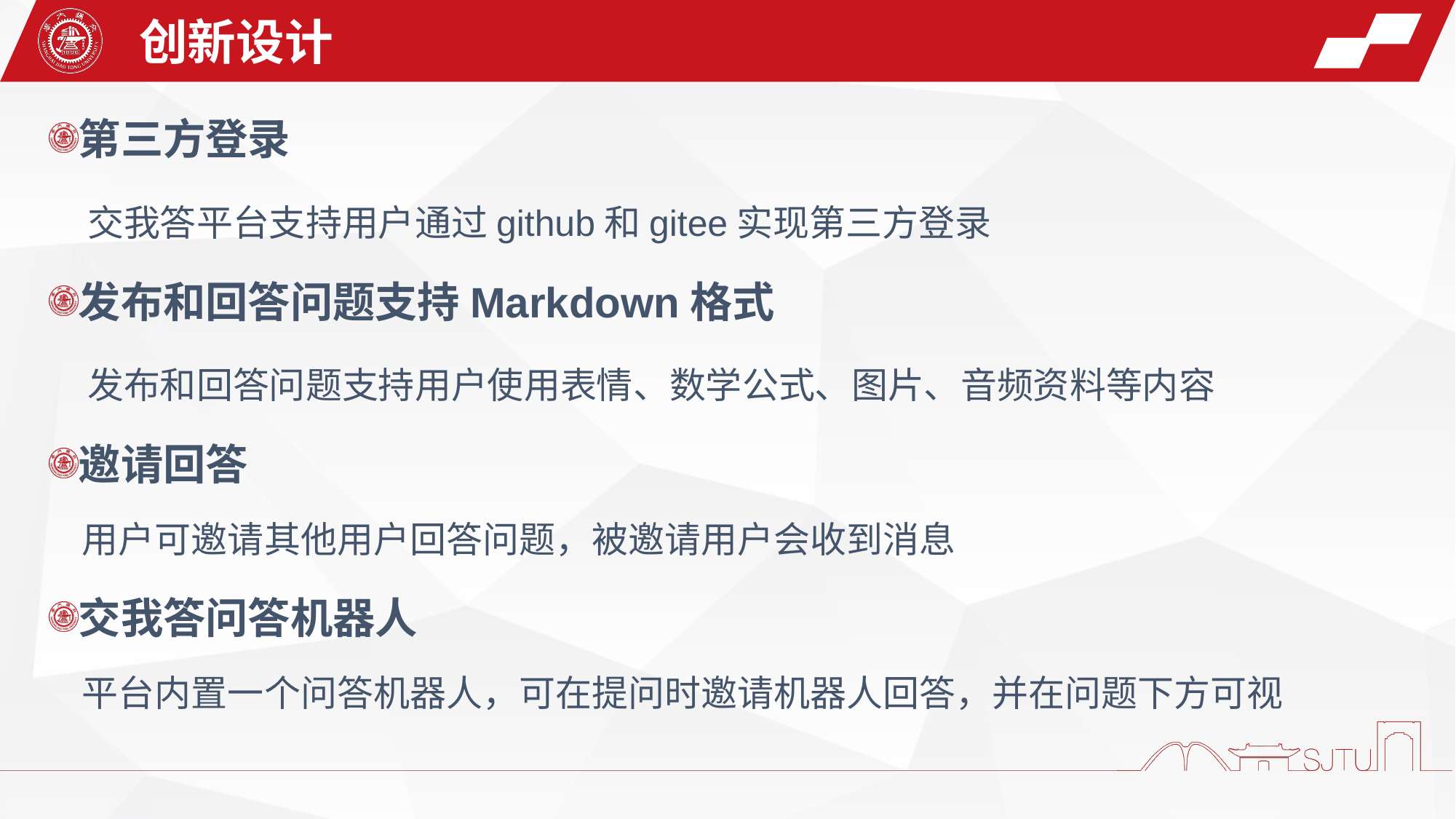

创新设计
第三方登录
   交我答平台支持用户通过github和gitee实现第三方登录
发布和回答问题支持Markdown格式
   发布和回答问题支持用户使用表情、数学公式、图片、音频资料等内容
邀请回答
   用户可邀请其他用户回答问题，被邀请用户会收到消息
交我答问答机器人
   平台内置一个问答机器人，可在提问时邀请机器人回答，并在问题下方可视